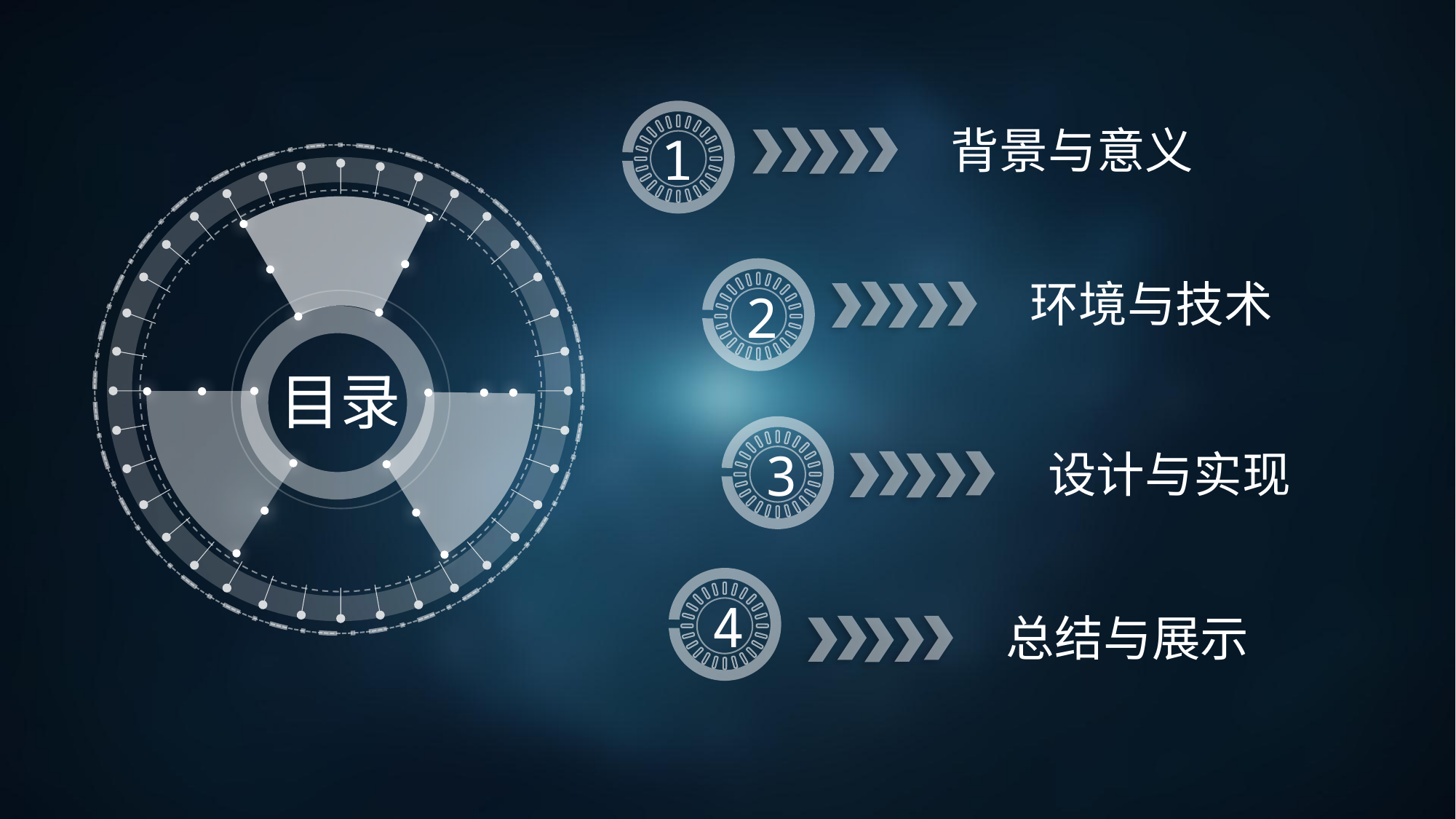

1

背景与意义

2

环境与技术

目录

3

设计与实现

4

总结与展示